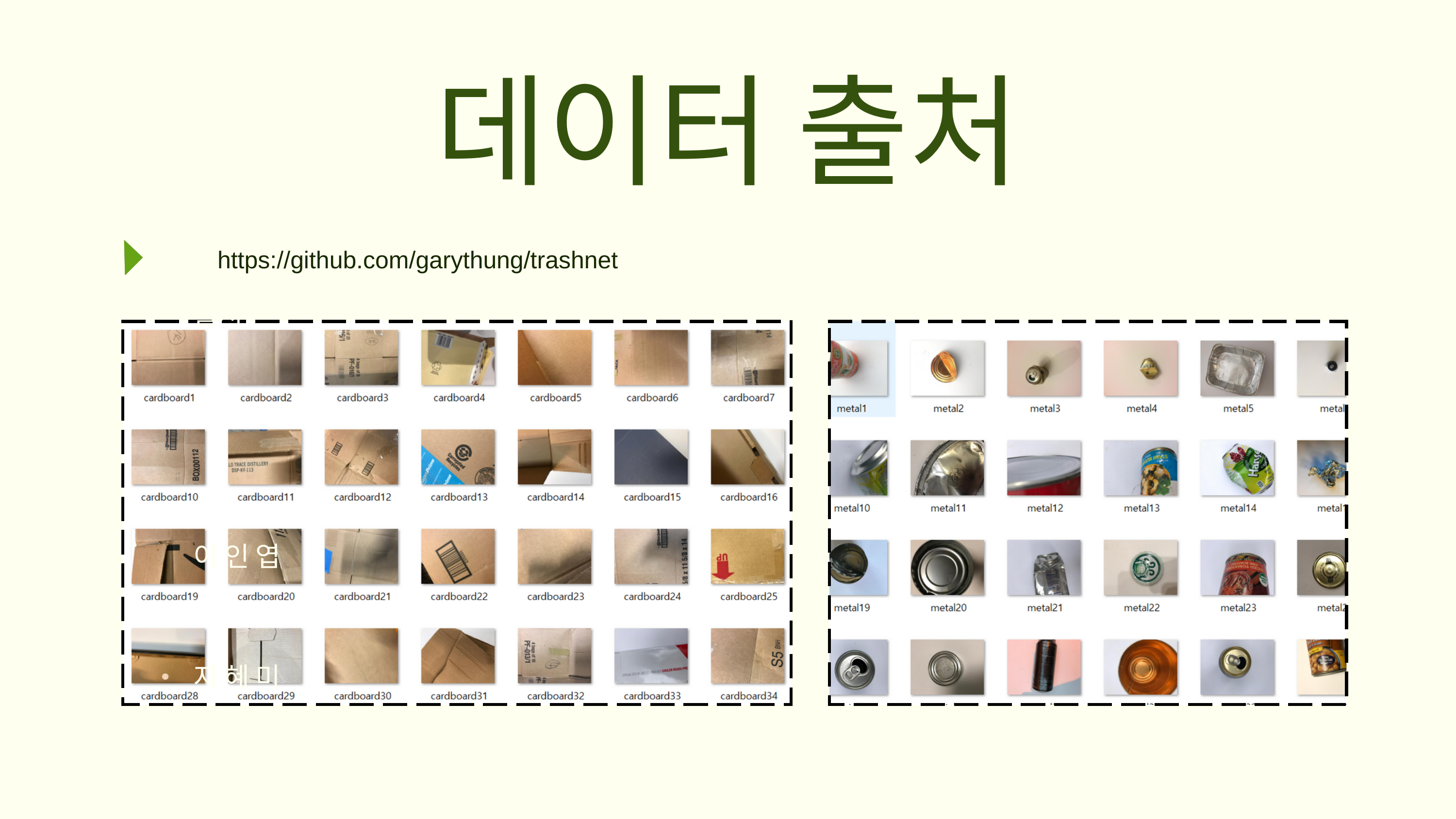

데이터 출처
https://github.com/garythung/trashnet

출처

이 인 엽
지 혜 미